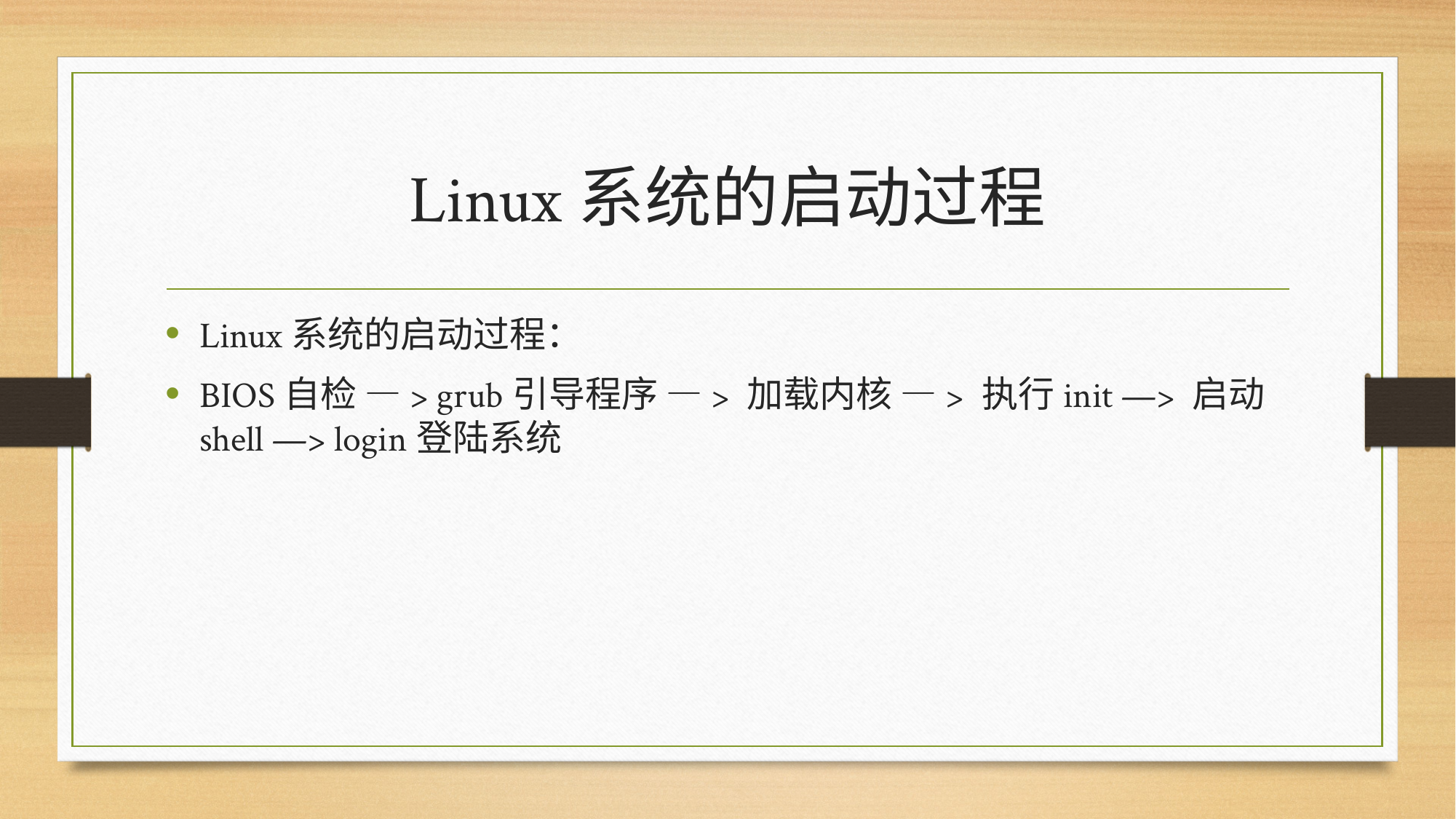

# Linux系统的启动过程
Linux系统的启动过程：
BIOS自检 —> grub引导程序 —> 加载内核 —> 执行init —> 启动shell —> login登陆系统